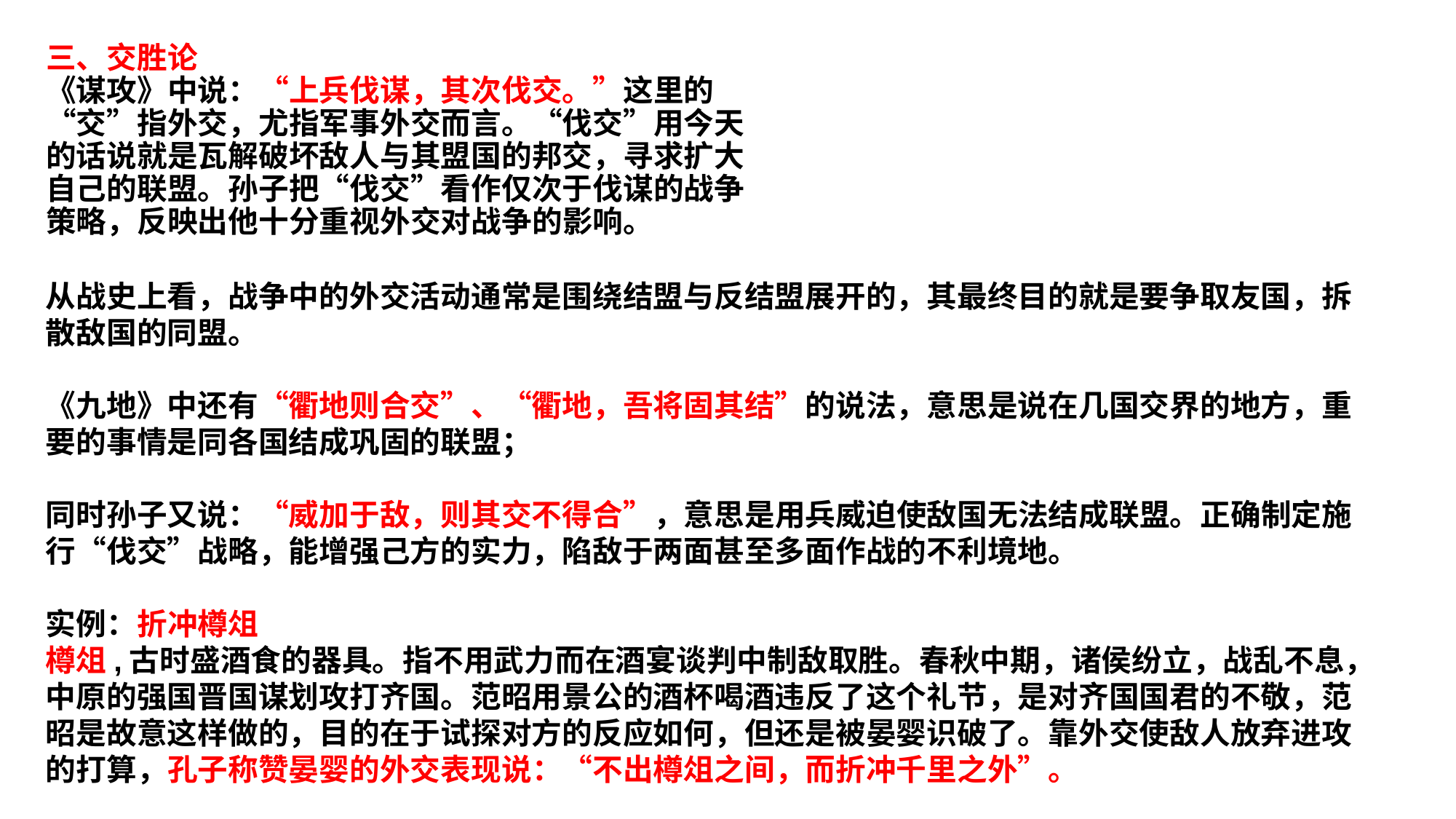

三、交胜论
《谋攻》中说：“上兵伐谋，其次伐交。”这里的“交”指外交，尤指军事外交而言。“伐交”用今天的话说就是瓦解破坏敌人与其盟国的邦交，寻求扩大自己的联盟。孙子把“伐交”看作仅次于伐谋的战争策略，反映出他十分重视外交对战争的影响。
从战史上看，战争中的外交活动通常是围绕结盟与反结盟展开的，其最终目的就是要争取友国，拆散敌国的同盟。

《九地》中还有“衢地则合交”、“衢地，吾将固其结”的说法，意思是说在几国交界的地方，重要的事情是同各国结成巩固的联盟；

同时孙子又说：“威加于敌，则其交不得合”，意思是用兵威迫使敌国无法结成联盟。正确制定施行“伐交”战略，能增强己方的实力，陷敌于两面甚至多面作战的不利境地。

实例：折冲樽俎
樽俎,古时盛酒食的器具。指不用武力而在酒宴谈判中制敌取胜。春秋中期，诸侯纷立，战乱不息，中原的强国晋国谋划攻打齐国。范昭用景公的酒杯喝酒违反了这个礼节，是对齐国国君的不敬，范昭是故意这样做的，目的在于试探对方的反应如何，但还是被晏婴识破了。靠外交使敌人放弃进攻的打算，孔子称赞晏婴的外交表现说：“不出樽俎之间，而折冲千里之外”。